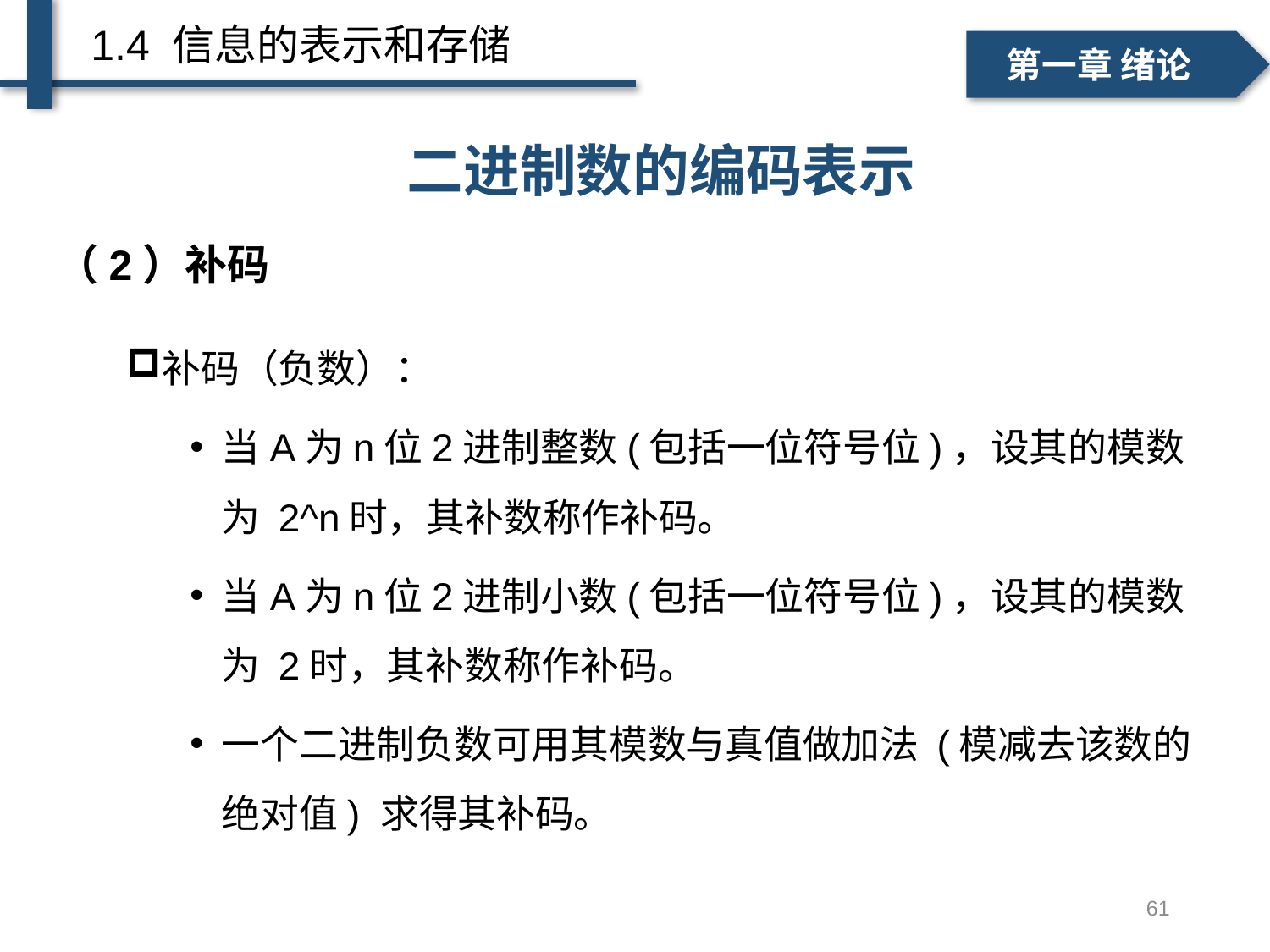

1.4 信息的表示和存储

一、个人简介
二、学术成绩

第一章 绪论
# 不同进位计数制间的转换 ——十进制→ R 进制

二进制数的编码表示
（2）补码
补码（负数）：
当A为n位2进制整数(包括一位符号位)，设其的模数为 2^n时，其补数称作补码。
当A为n位2进制小数(包括一位符号位)，设其的模数为 2时，其补数称作补码。
一个二进制负数可用其模数与真值做加法 (模减去该数的绝对值) 求得其补码。
61